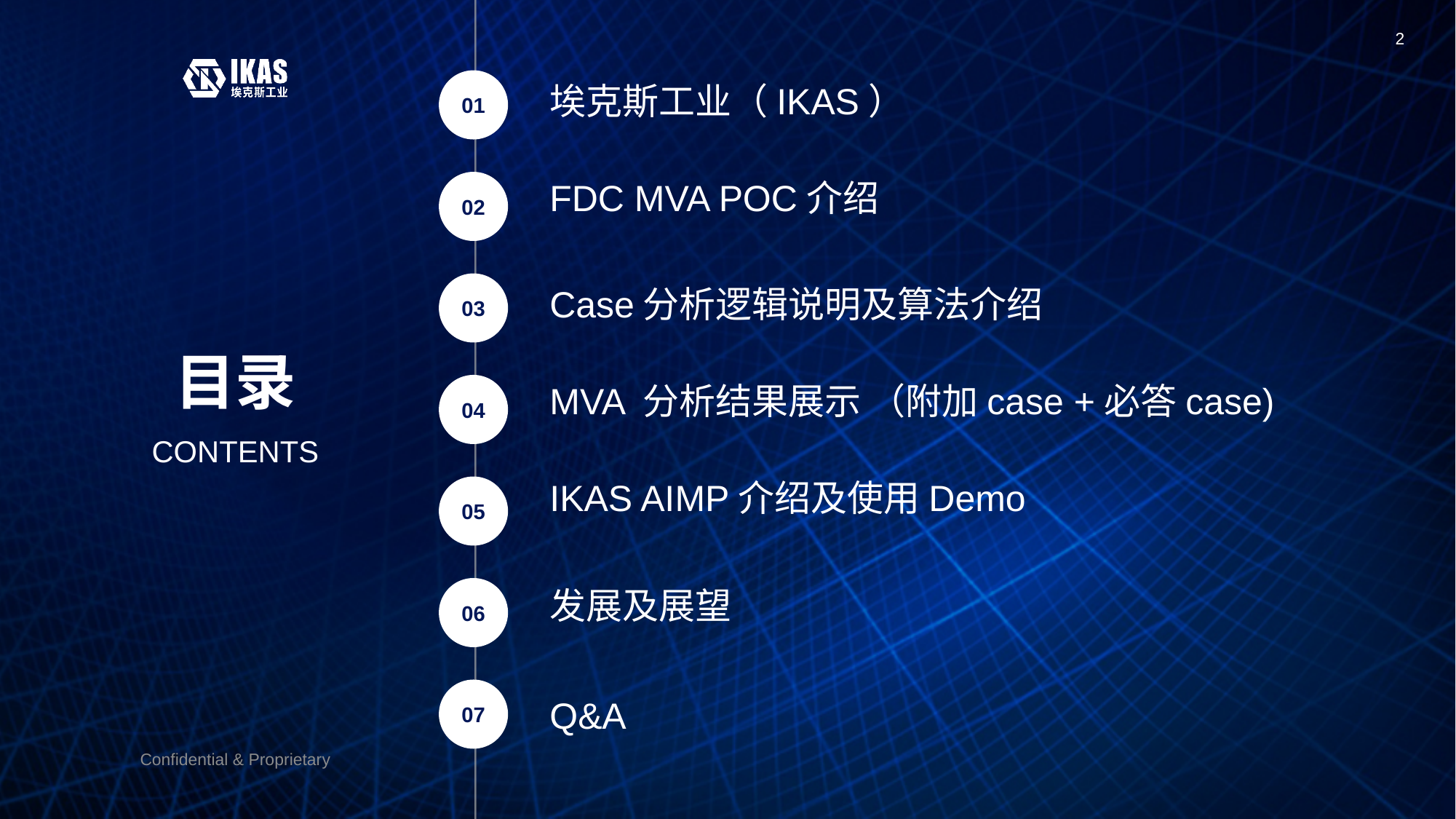

埃克斯工业（IKAS）
FDC MVA POC介绍
Case分析逻辑说明及算法介绍
MVA 分析结果展示 （附加case +必答case)
IKAS AIMP介绍及使用Demo
发展及展望
Q&A